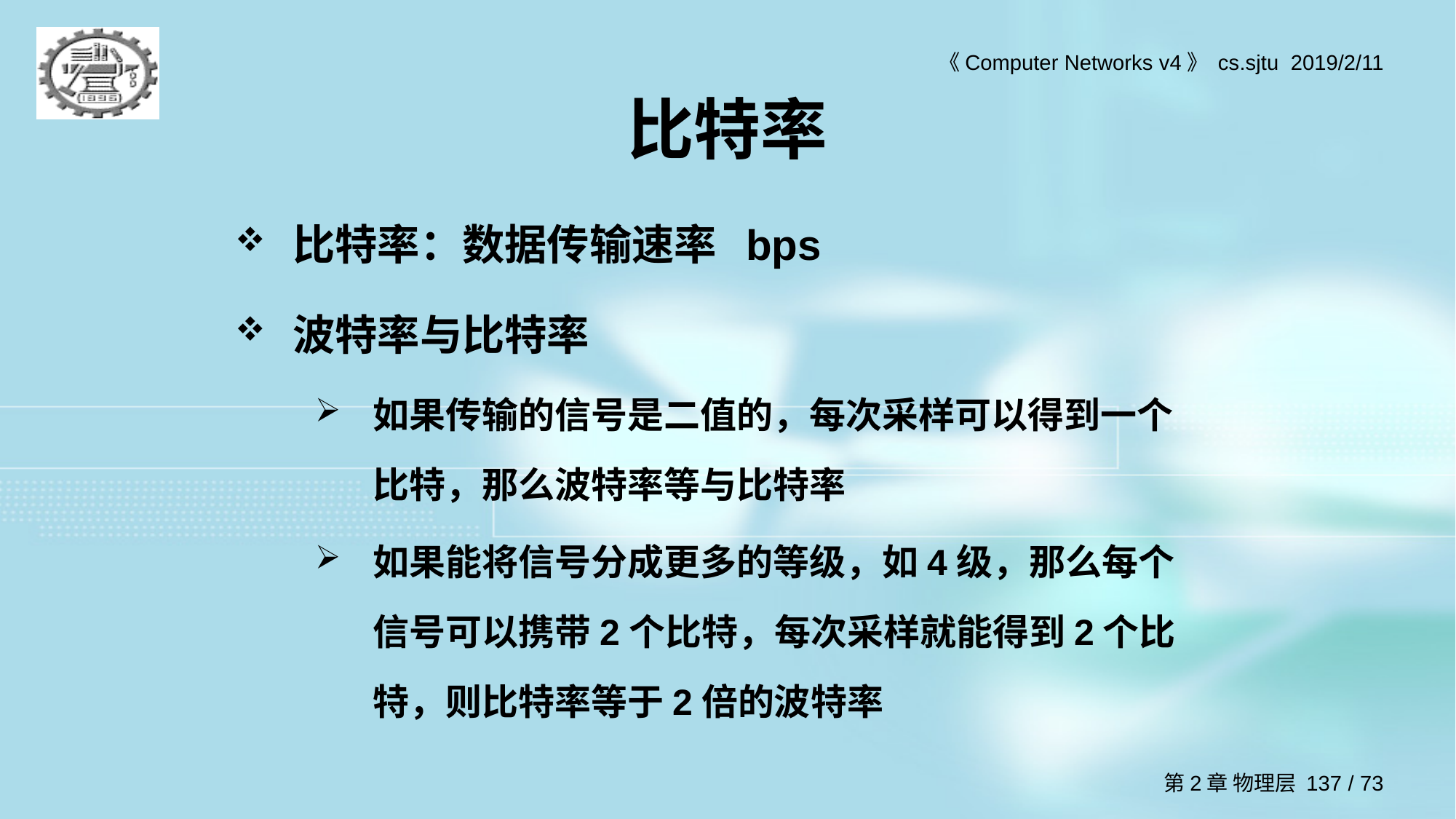

# 比特率
比特率：数据传输速率  bps
波特率与比特率
如果传输的信号是二值的，每次采样可以得到一个比特，那么波特率等与比特率
如果能将信号分成更多的等级，如4级，那么每个信号可以携带2个比特，每次采样就能得到2个比特，则比特率等于2倍的波特率